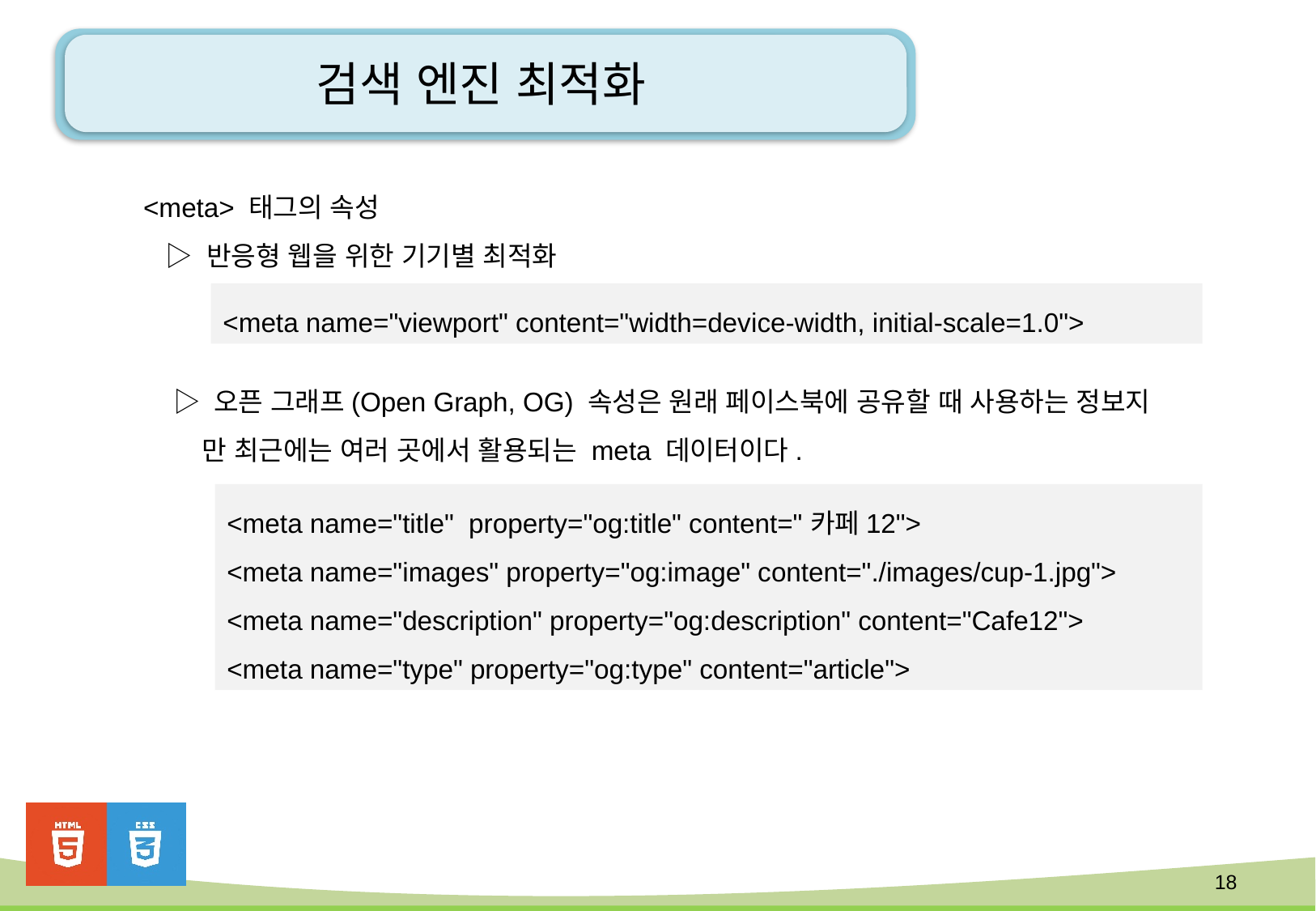

# 검색 엔진 최적화
<meta> 태그의 속성
   ▷ 반응형 웹을 위한 기기별 최적화

    ▷ 오픈 그래프(Open Graph, OG) 속성은 원래 페이스북에 공유할 때 사용하는 정보지
       만 최근에는 여러 곳에서 활용되는 meta 데이터이다.

<meta name="viewport" content="width=device-width, initial-scale=1.0">
<meta name="title"  property="og:title" content="카페12">
<meta name="images" property="og:image" content="./images/cup-1.jpg">
<meta name="description" property="og:description" content="Cafe12">
<meta name="type" property="og:type" content="article">
18